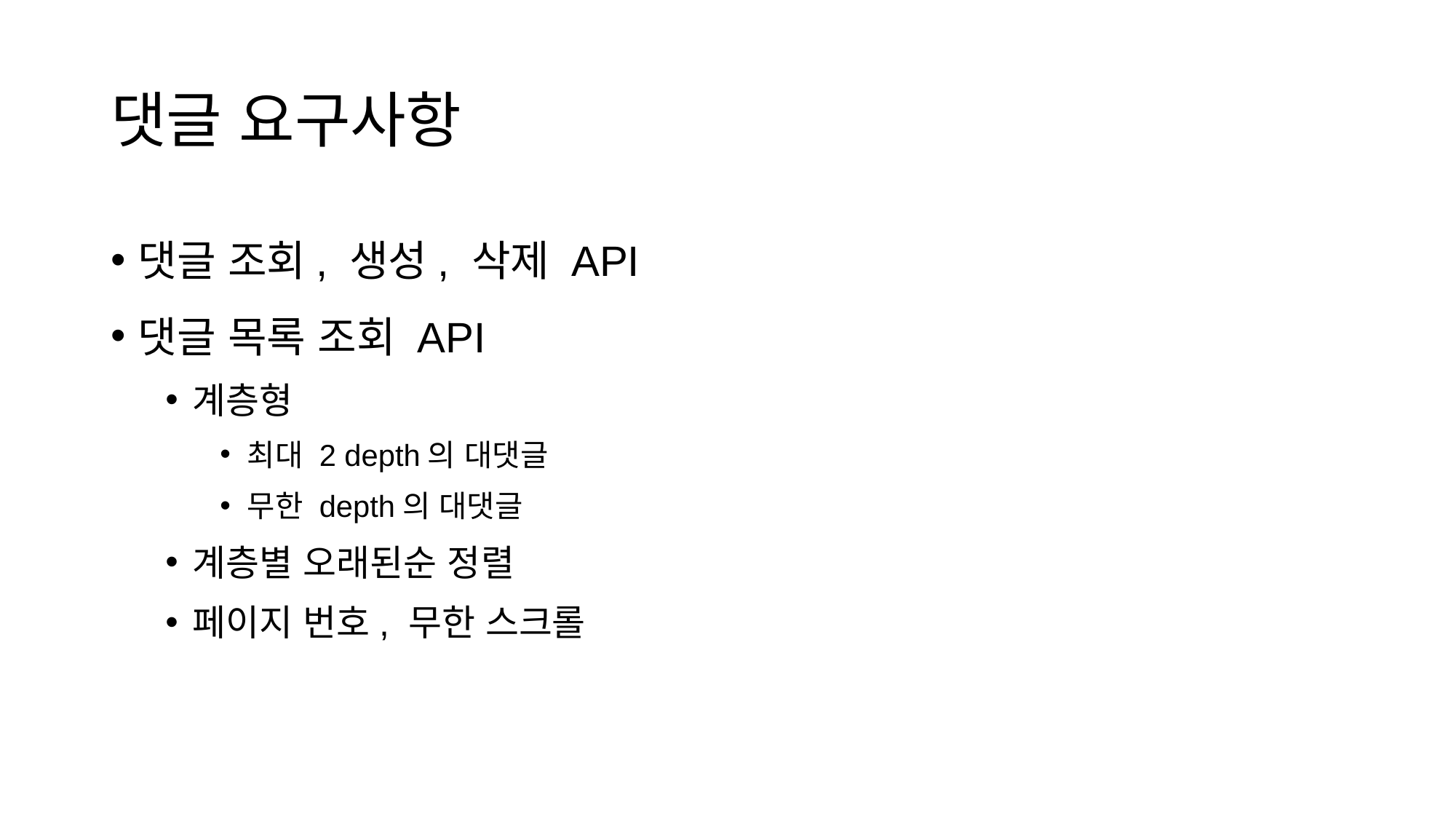

# 댓글 요구사항
댓글 조회, 생성, 삭제 API
댓글 목록 조회 API
계층형
최대 2 depth의 대댓글
무한 depth의 대댓글
계층별 오래된순 정렬
페이지 번호, 무한 스크롤